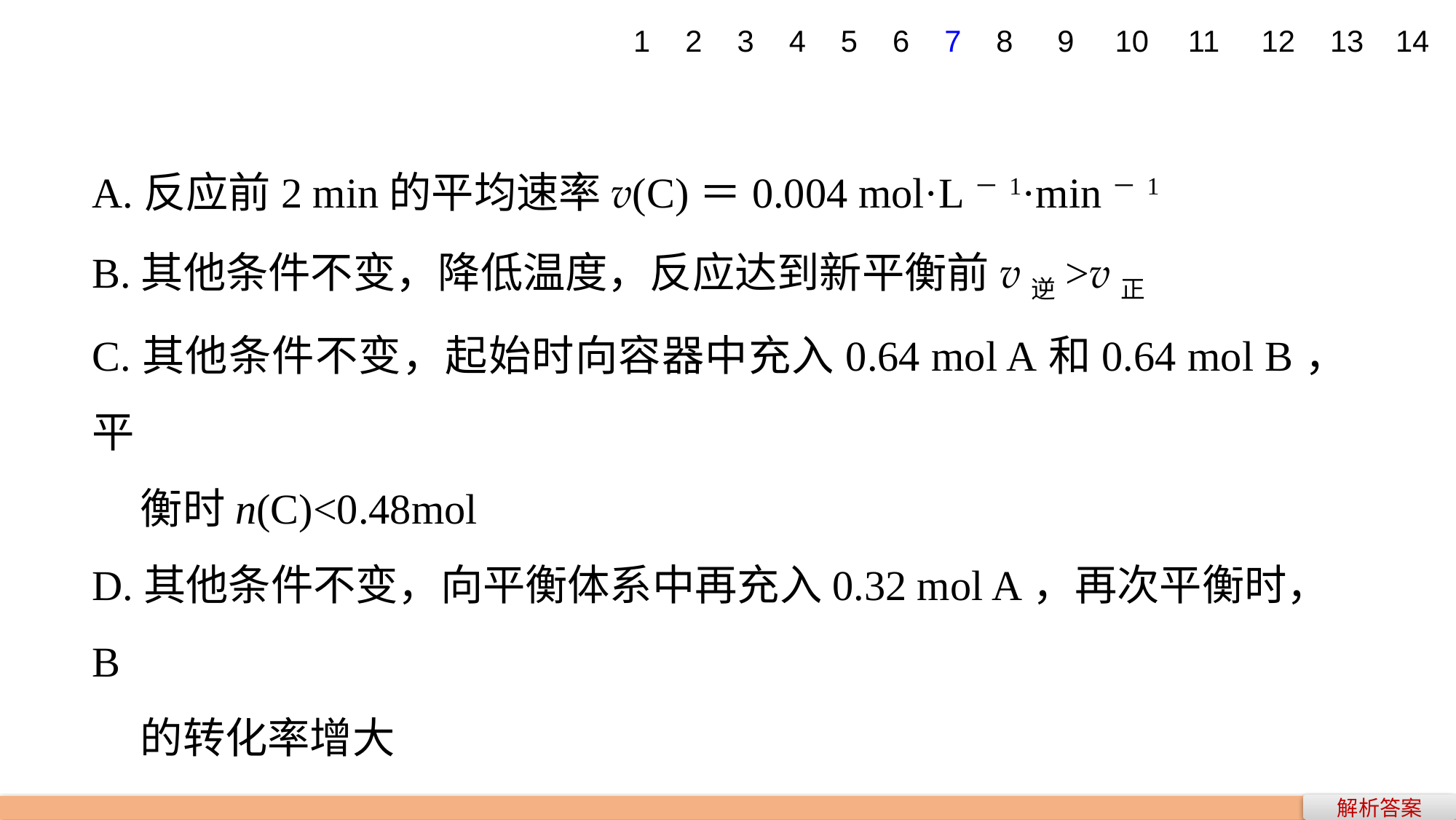

1
2
3
4
5
6
7
8
9
10
11
12
13
14
A.反应前2 min的平均速率v(C)＝0.004 mol·L－1·min－1
B.其他条件不变，降低温度，反应达到新平衡前v逆>v正
C.其他条件不变，起始时向容器中充入0.64 mol A和0.64 mol B，平
    衡时n(C)<0.48mol
D.其他条件不变，向平衡体系中再充入0.32 mol A，再次平衡时，B
    的转化率增大
解析答案